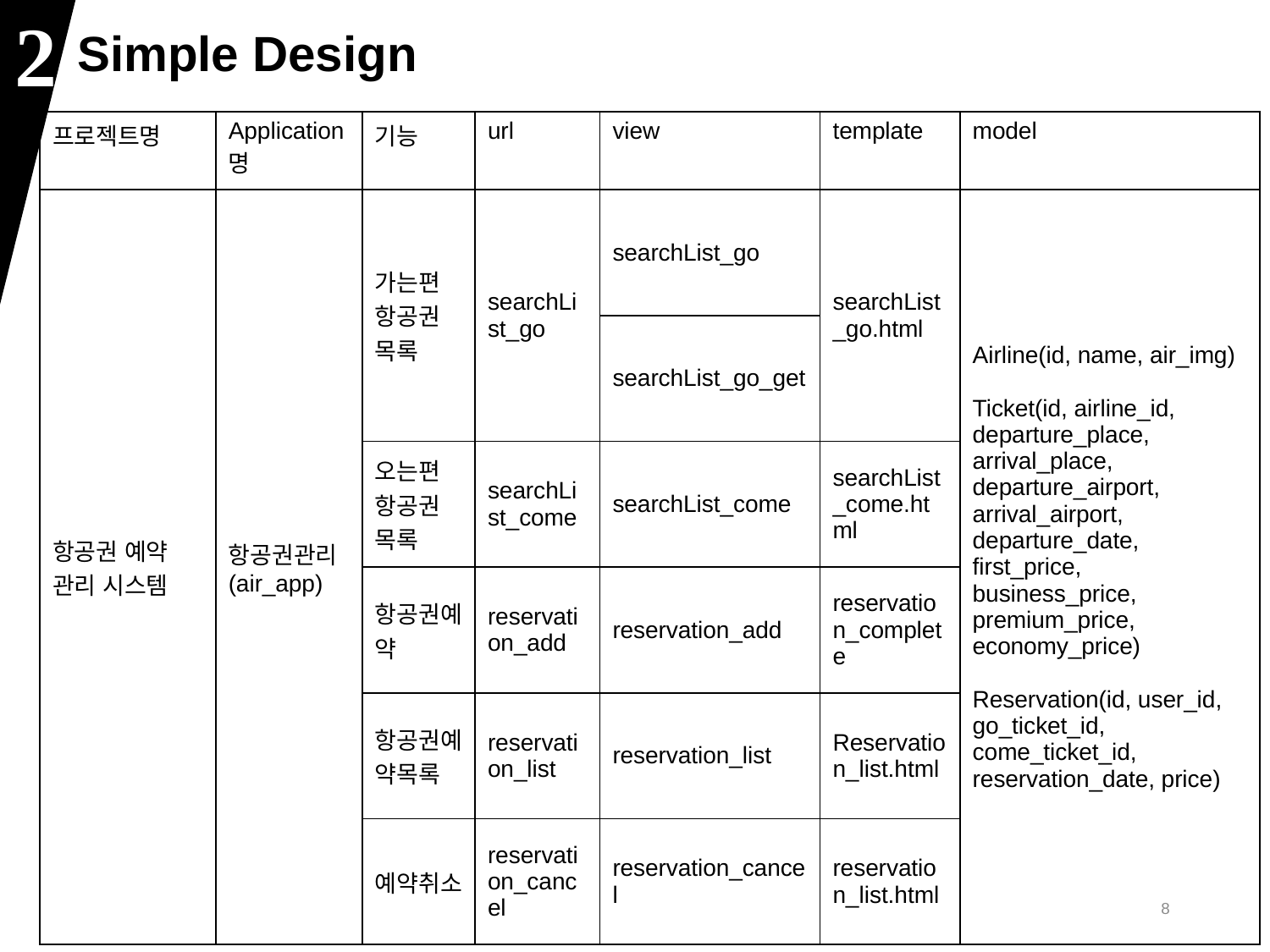

2
Simple Design
| 프로젝트명 | Application 명 | 기능 | url | view | template | model |
| --- | --- | --- | --- | --- | --- | --- |
| 항공권 예약 관리 시스템 | 항공권관리 (air\_app) | 가는편 항공권 목록 | searchList\_go | searchList\_go | searchList\_go.html | Airline(id, name, air\_img) Ticket(id, airline\_id, departure\_place, arrival\_place, departure\_airport, arrival\_airport, departure\_date, first\_price, business\_price, premium\_price, economy\_price) Reservation(id, user\_id, go\_ticket\_id, come\_ticket\_id, reservation\_date, price) |
|  |  |  |  | searchList\_go\_get |  |  |
|  |  | 오는편 항공권 목록 | searchList\_come | searchList\_come | searchList\_come.html |  |
|  |  | 항공권예약 | reservation\_add | reservation\_add | reservation\_complete |  |
|  |  | 항공권예약목록 | reservation\_list | reservation\_list | Reservation\_list.html |  |
|  |  | 예약취소 | reservation\_cancel | reservation\_cancel | reservation\_list.html |  |

8